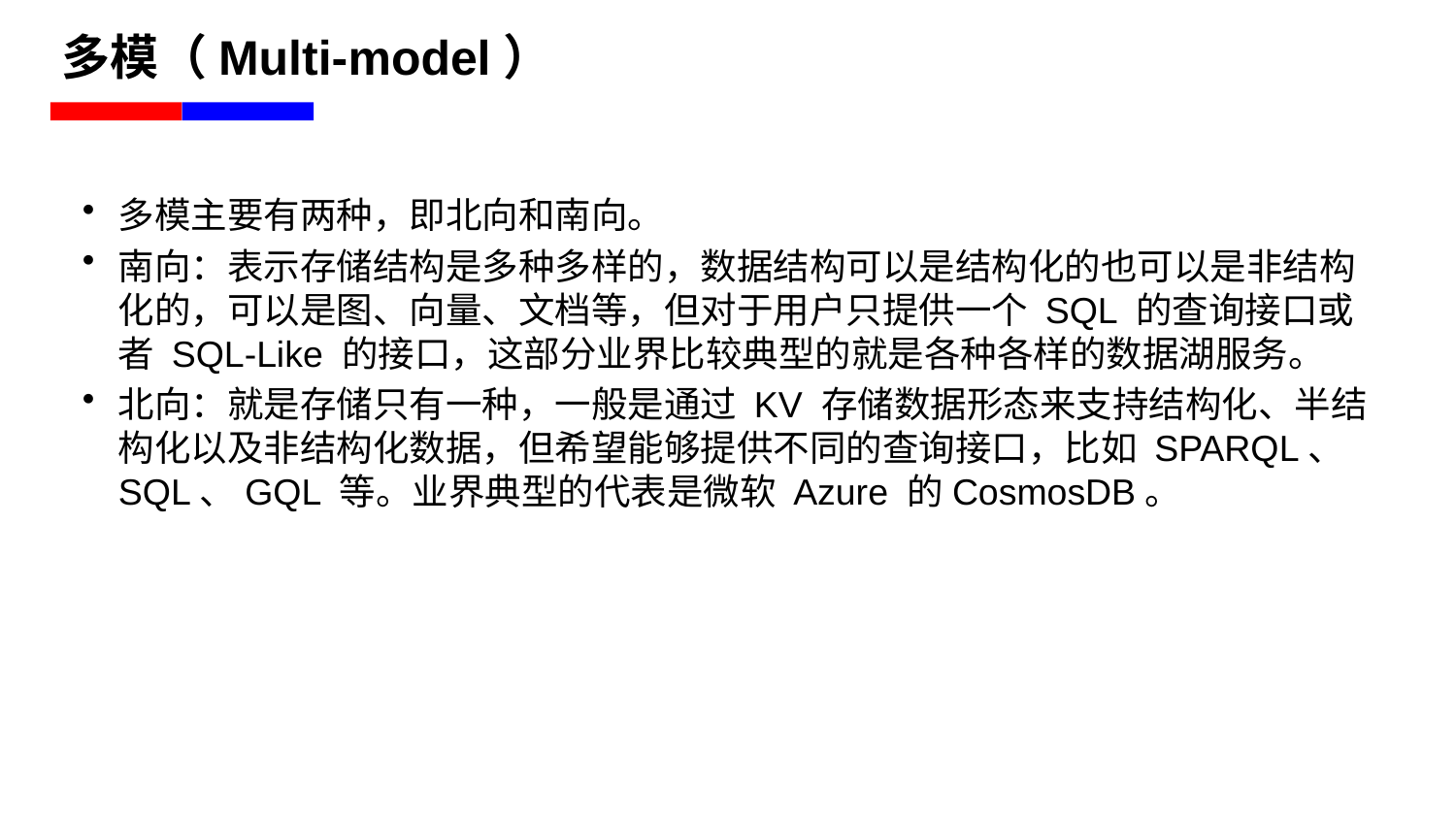

# 多模（Multi-model）
多模主要有两种，即北向和南向。
南向：表示存储结构是多种多样的，数据结构可以是结构化的也可以是非结构化的，可以是图、向量、文档等，但对于用户只提供一个 SQL 的查询接口或者 SQL-Like 的接口，这部分业界比较典型的就是各种各样的数据湖服务。
北向：就是存储只有一种，一般是通过 KV 存储数据形态来支持结构化、半结构化以及非结构化数据，但希望能够提供不同的查询接口，比如 SPARQL、SQL、GQL 等。业界典型的代表是微软 Azure 的CosmosDB。